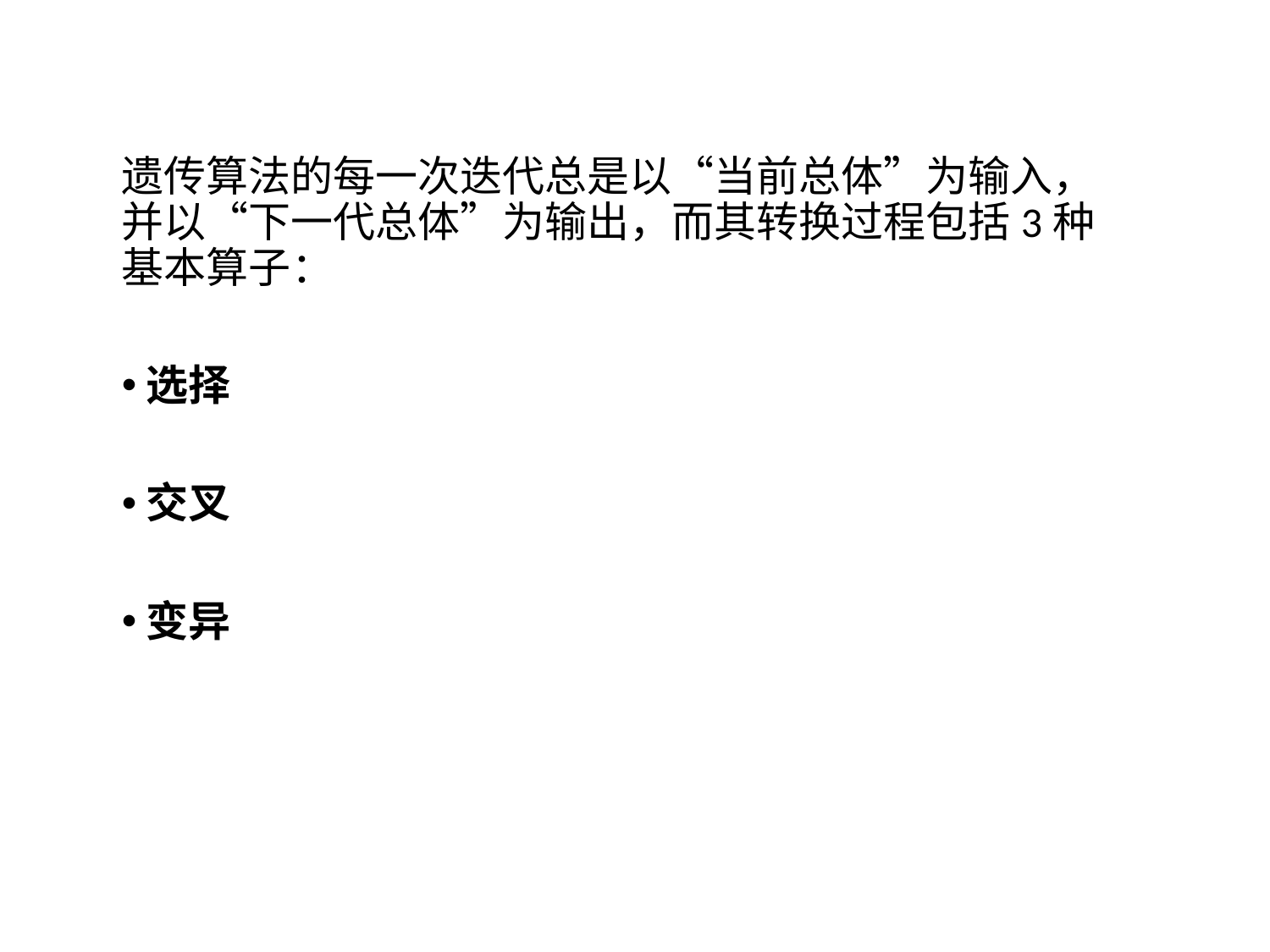

4.4主要类型
遗传算法的每一次迭代总是以“当前总体”为输入，并以“下一代总体”为输出，而其转换过程包括3种基本算子：

选择

交叉

变异